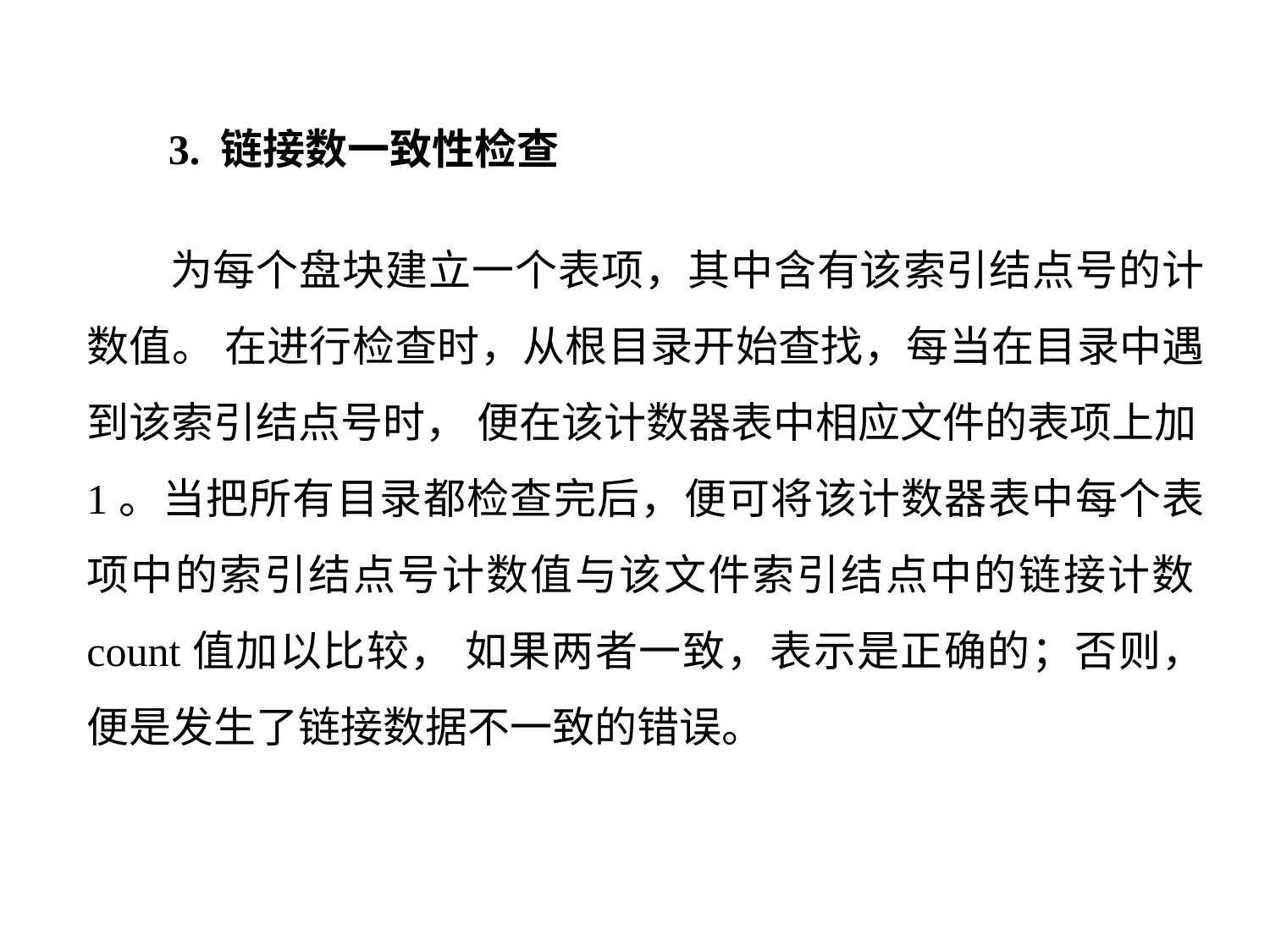

3. 链接数一致性检查
       为每个盘块建立一个表项，其中含有该索引结点号的计数值。 在进行检查时，从根目录开始查找，每当在目录中遇到该索引结点号时， 便在该计数器表中相应文件的表项上加1。当把所有目录都检查完后，便可将该计数器表中每个表项中的索引结点号计数值与该文件索引结点中的链接计数count值加以比较， 如果两者一致，表示是正确的；否则，便是发生了链接数据不一致的错误。